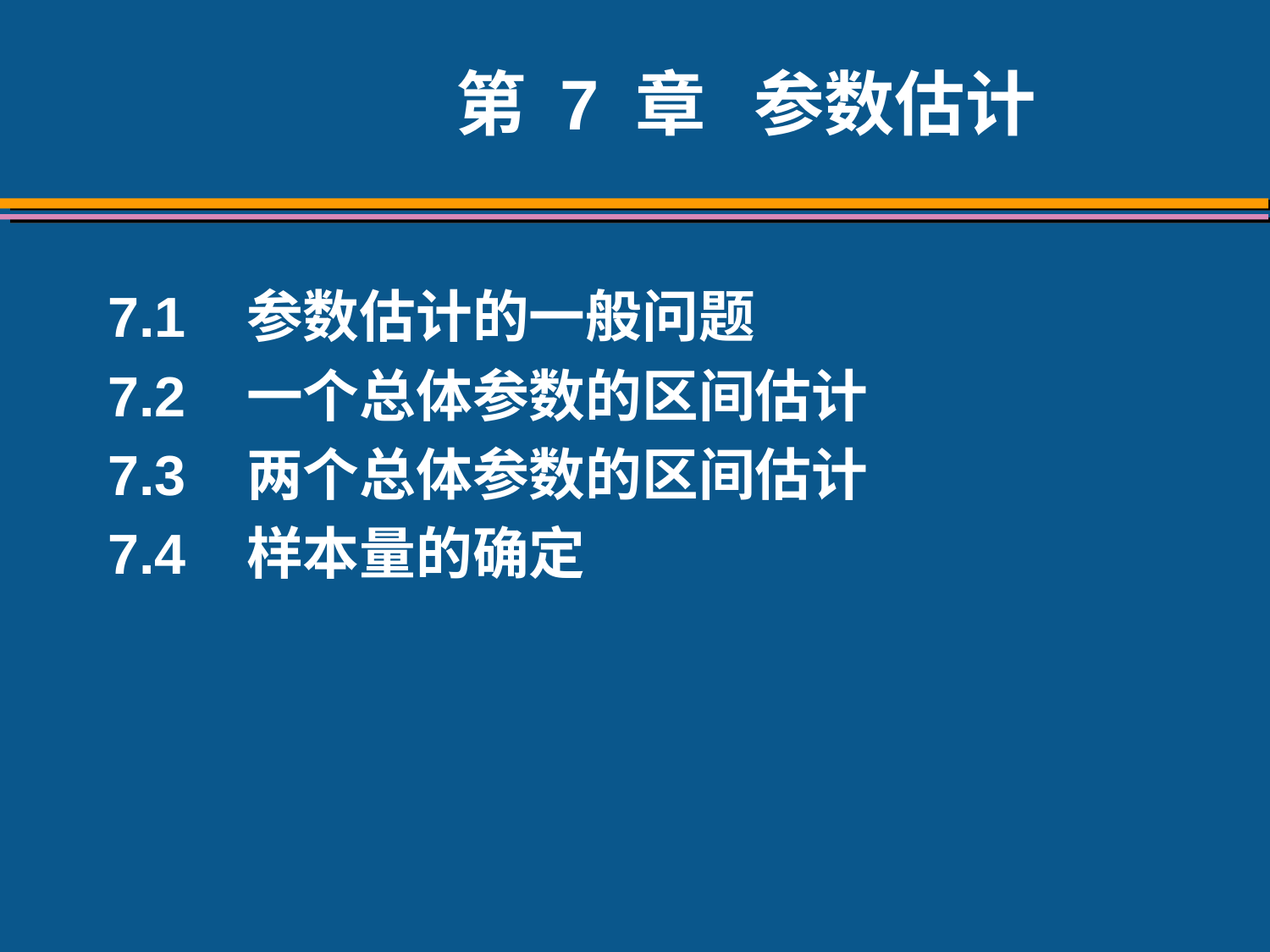

# 第 7 章   参数估计
7.1   参数估计的一般问题
7.2   一个总体参数的区间估计
7.3   两个总体参数的区间估计
7.4   样本量的确定